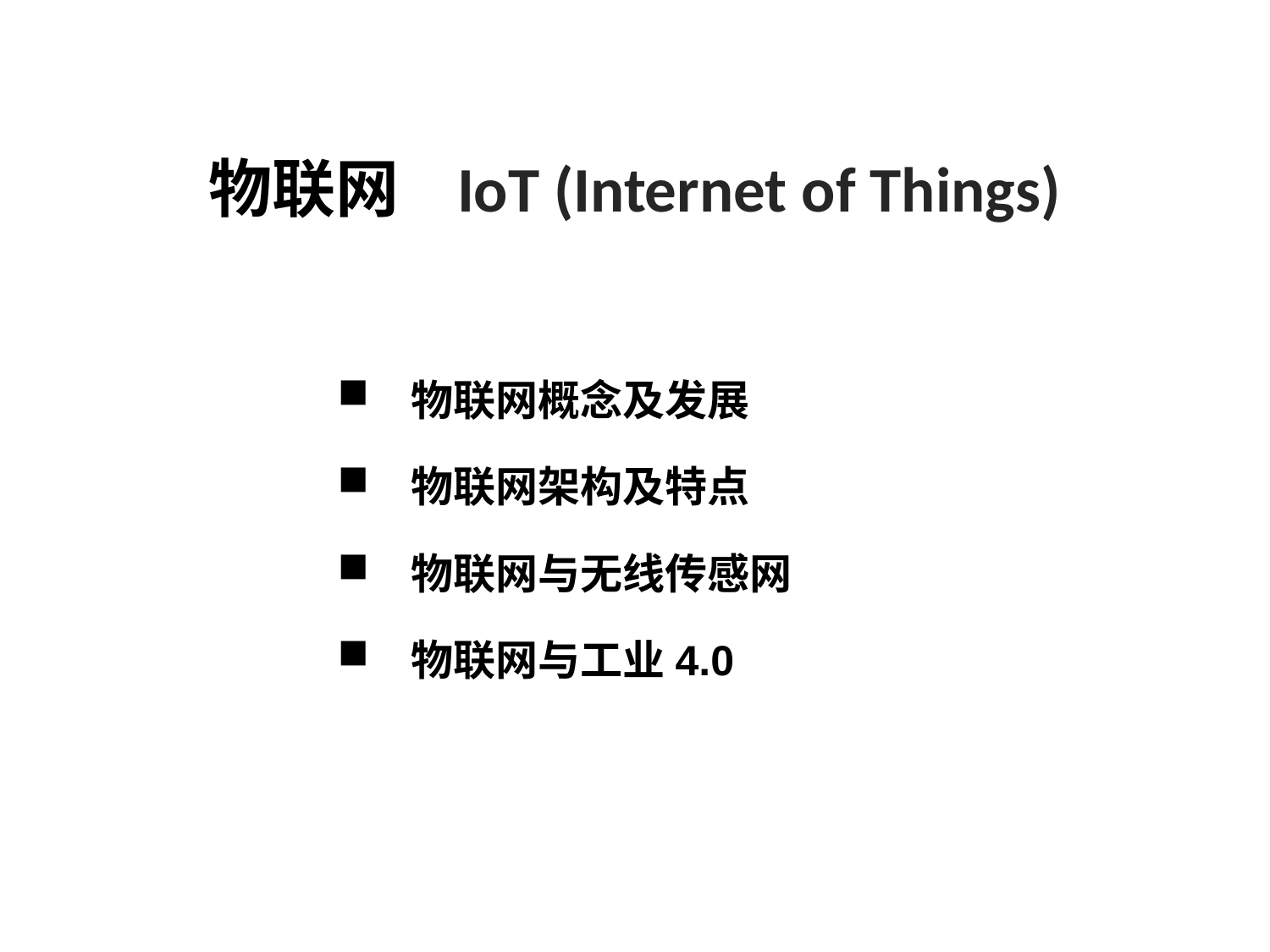

物联网   IoT (Internet of Things)
物联网概念及发展
物联网架构及特点
物联网与无线传感网
物联网与工业4.0